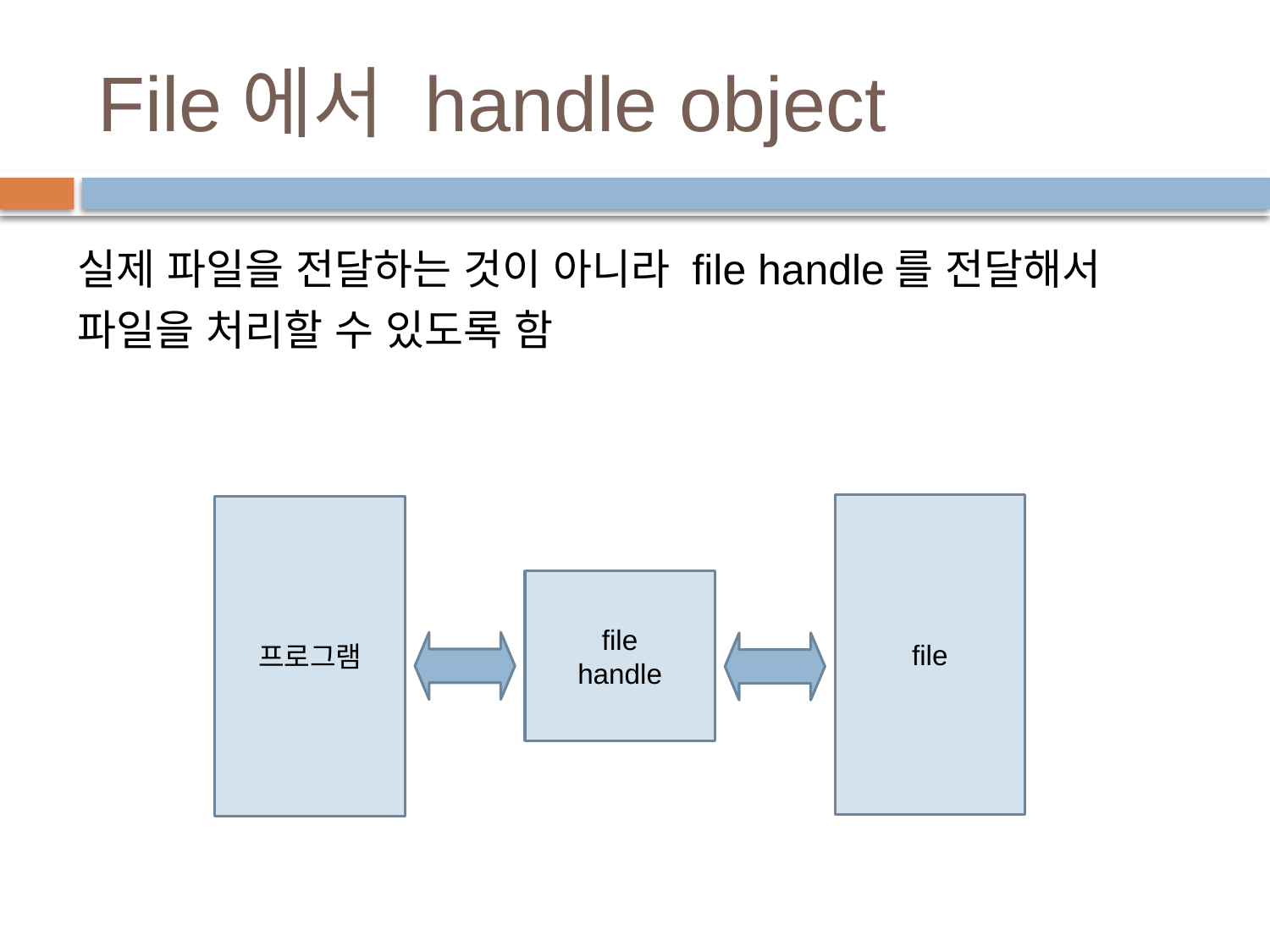

# File에서 handle object
실제 파일을 전달하는 것이 아니라 file handle를 전달해서 파일을 처리할 수 있도록 함
file
프로그램
file
handle